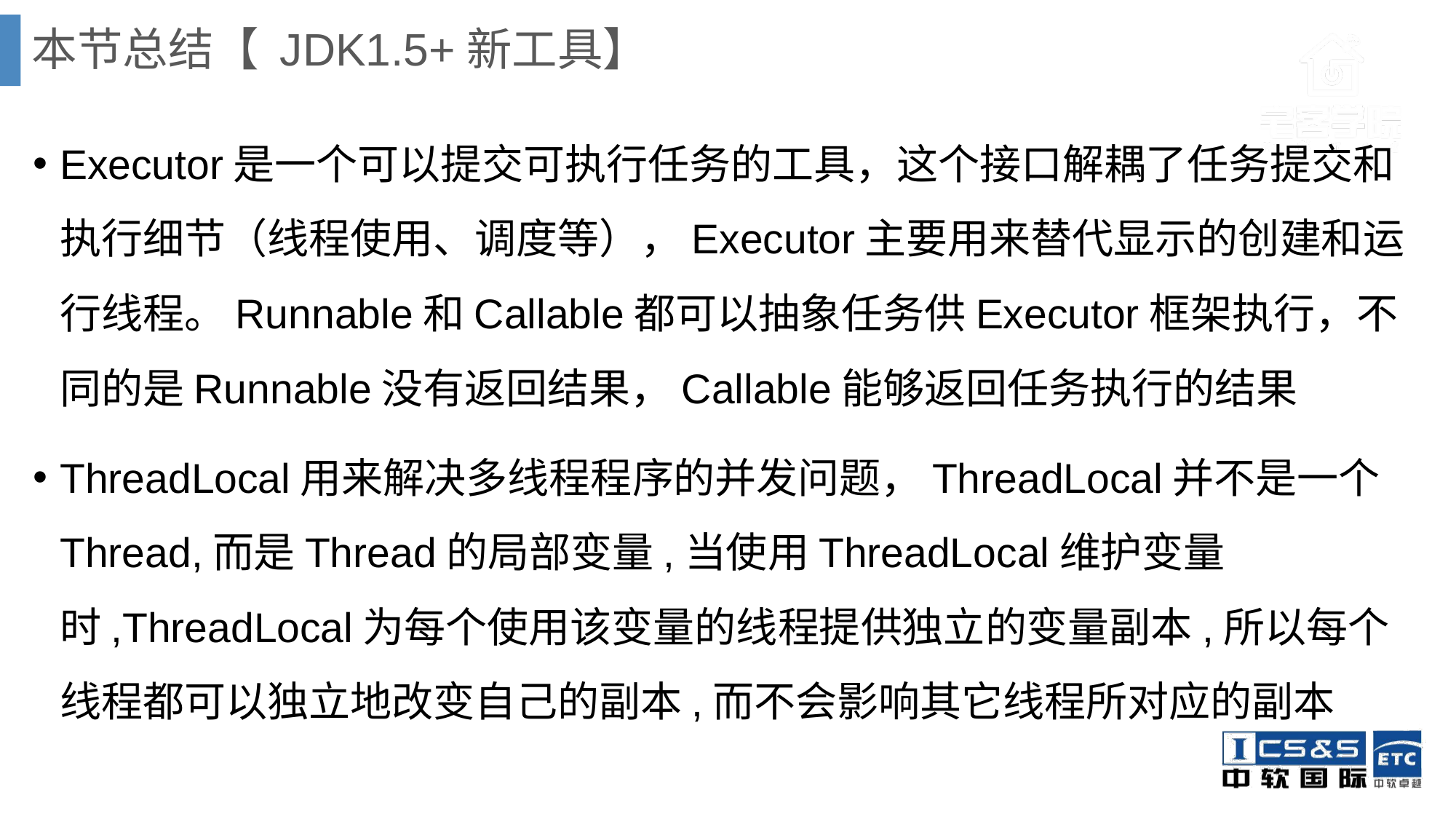

# 本节总结【 JDK1.5+新工具】
Executor是一个可以提交可执行任务的工具，这个接口解耦了任务提交和执行细节（线程使用、调度等），Executor主要用来替代显示的创建和运行线程。Runnable和Callable都可以抽象任务供Executor框架执行，不同的是Runnable没有返回结果，Callable能够返回任务执行的结果
ThreadLocal用来解决多线程程序的并发问题，ThreadLocal并不是一个Thread,而是Thread的局部变量,当使用ThreadLocal维护变量时,ThreadLocal为每个使用该变量的线程提供独立的变量副本,所以每个线程都可以独立地改变自己的副本,而不会影响其它线程所对应的副本